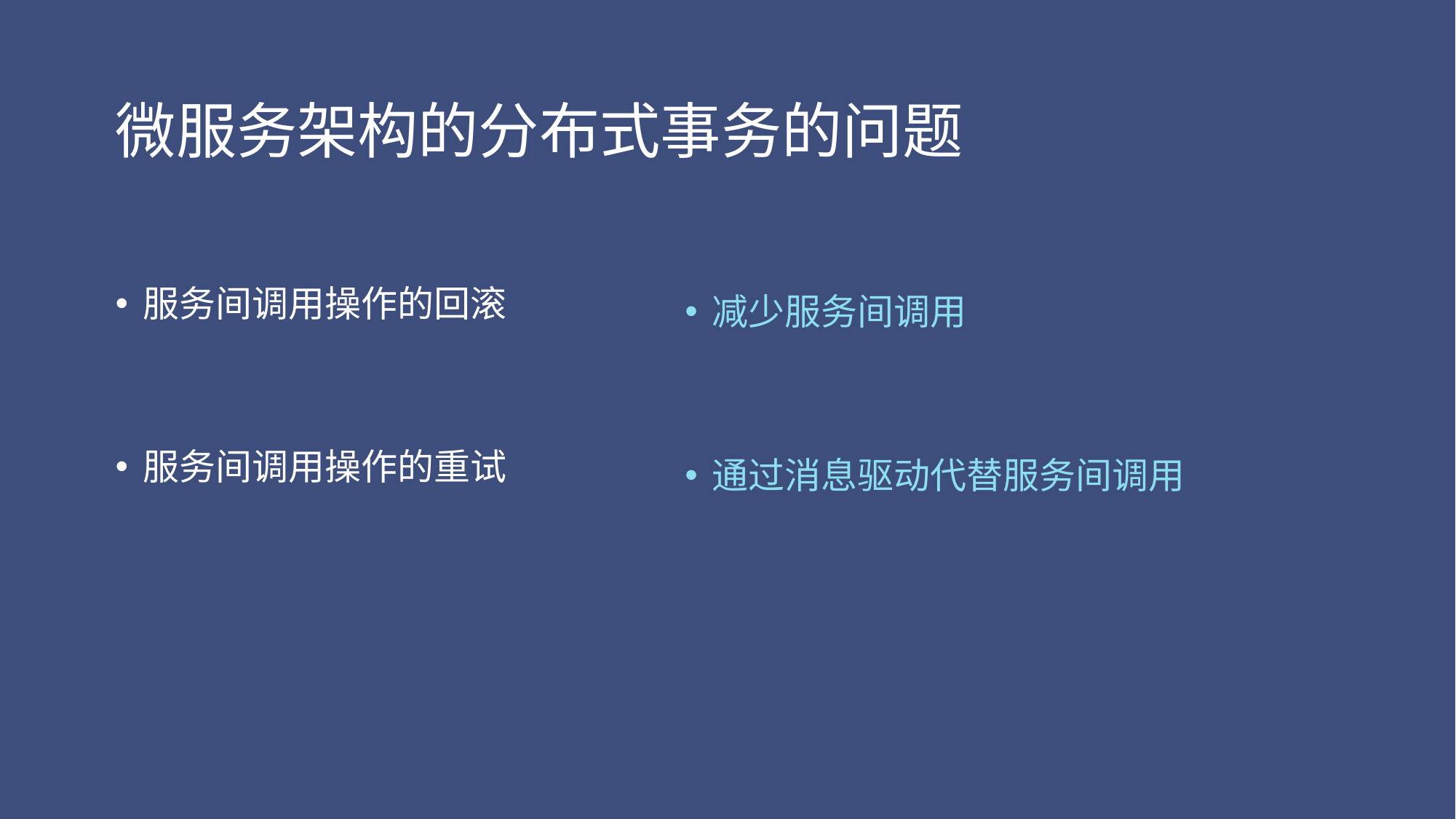

# 微服务架构的分布式事务的问题

服务间调用操作的回滚

服务间调用操作的重试

减少服务间调用

通过消息驱动代替服务间调用